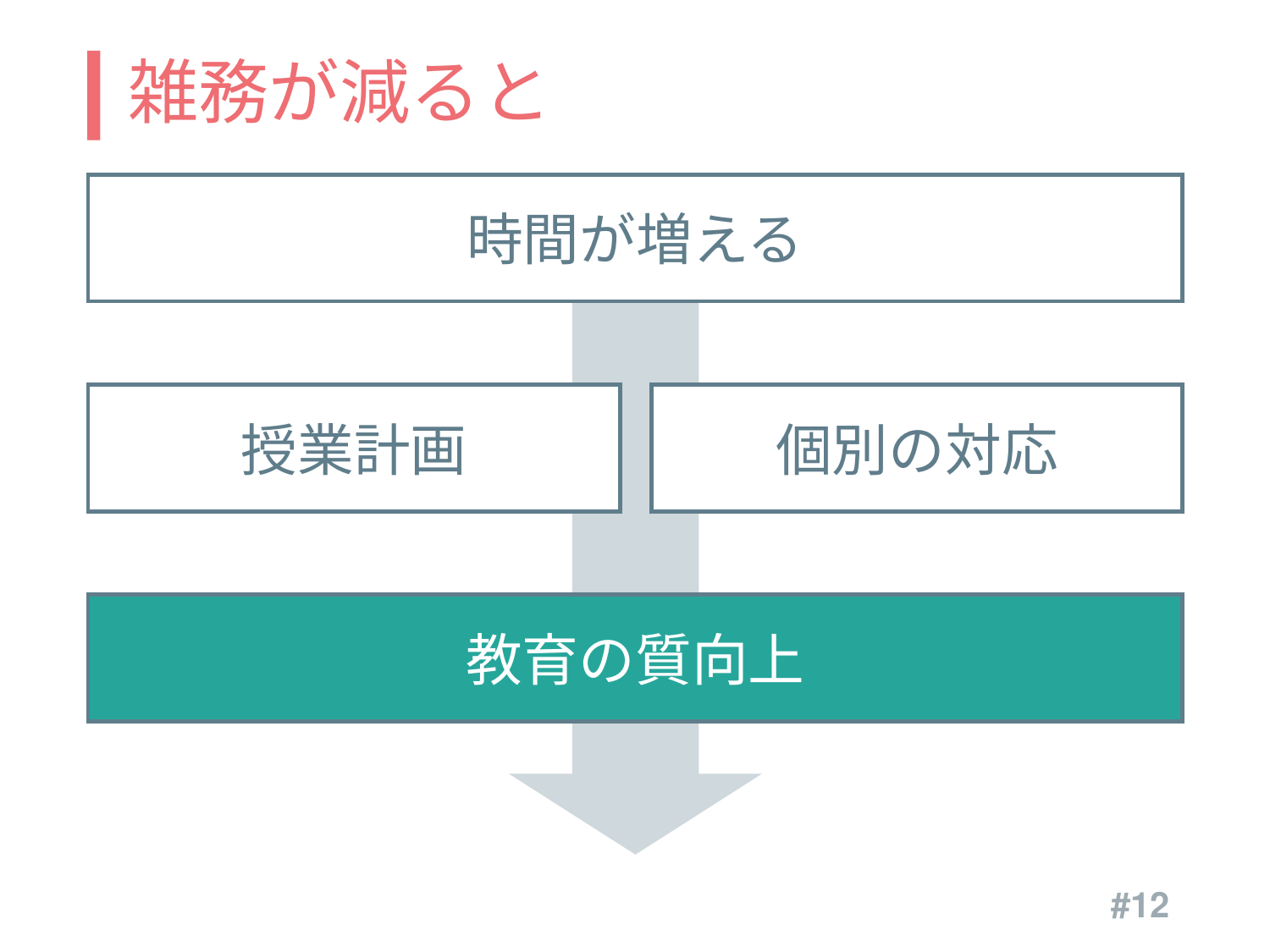

# 雑務が減ると
時間が増える
授業計画
個別の対応

教育の質向上
#12